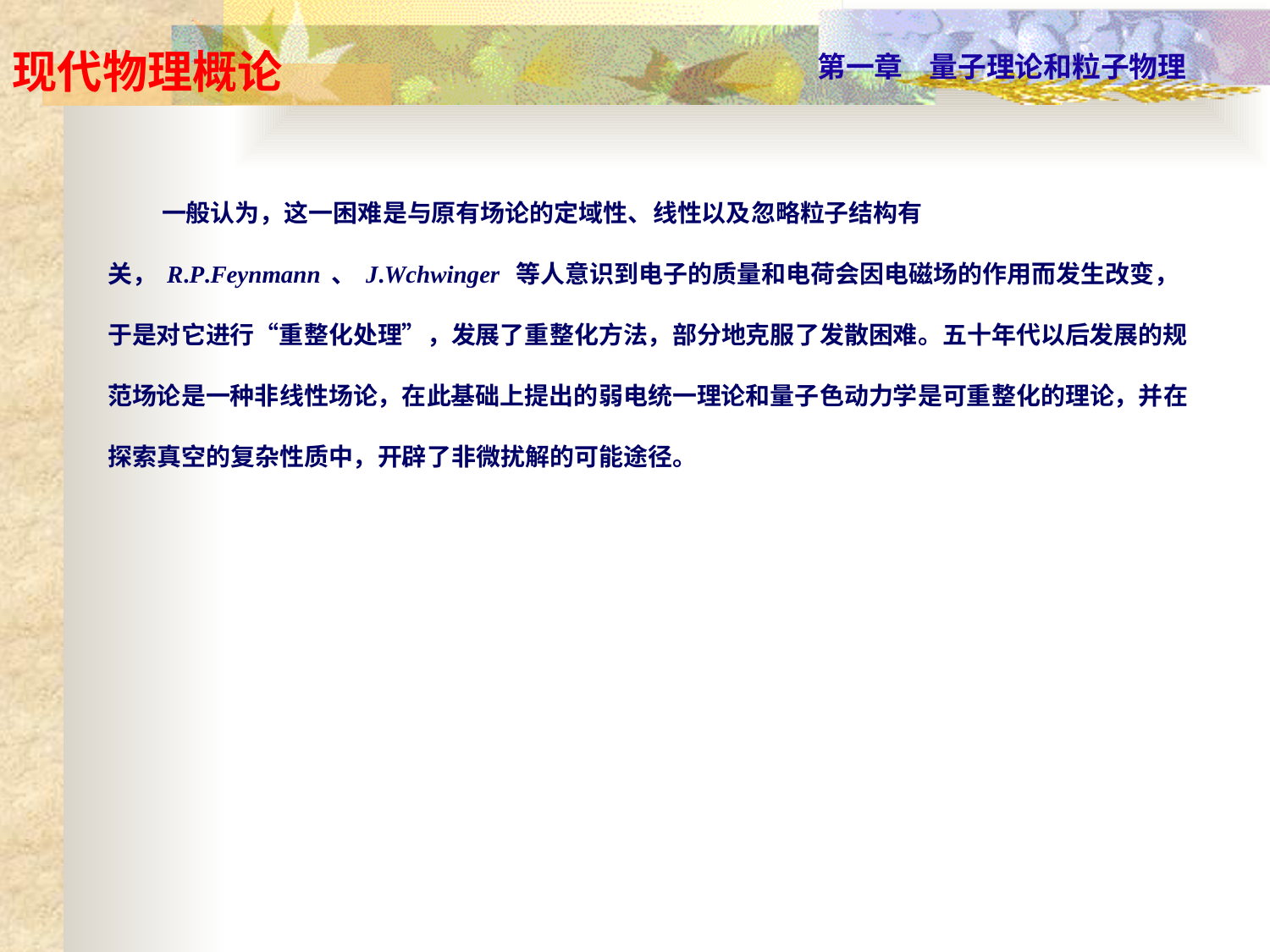

一般认为，这一困难是与原有场论的定域性、线性以及忽略粒子结构有关，R.P.Feynmann、J.Wchwinger 等人意识到电子的质量和电荷会因电磁场的作用而发生改变，于是对它进行“重整化处理”，发展了重整化方法，部分地克服了发散困难。五十年代以后发展的规范场论是一种非线性场论，在此基础上提出的弱电统一理论和量子色动力学是可重整化的理论，并在探索真空的复杂性质中，开辟了非微扰解的可能途径。